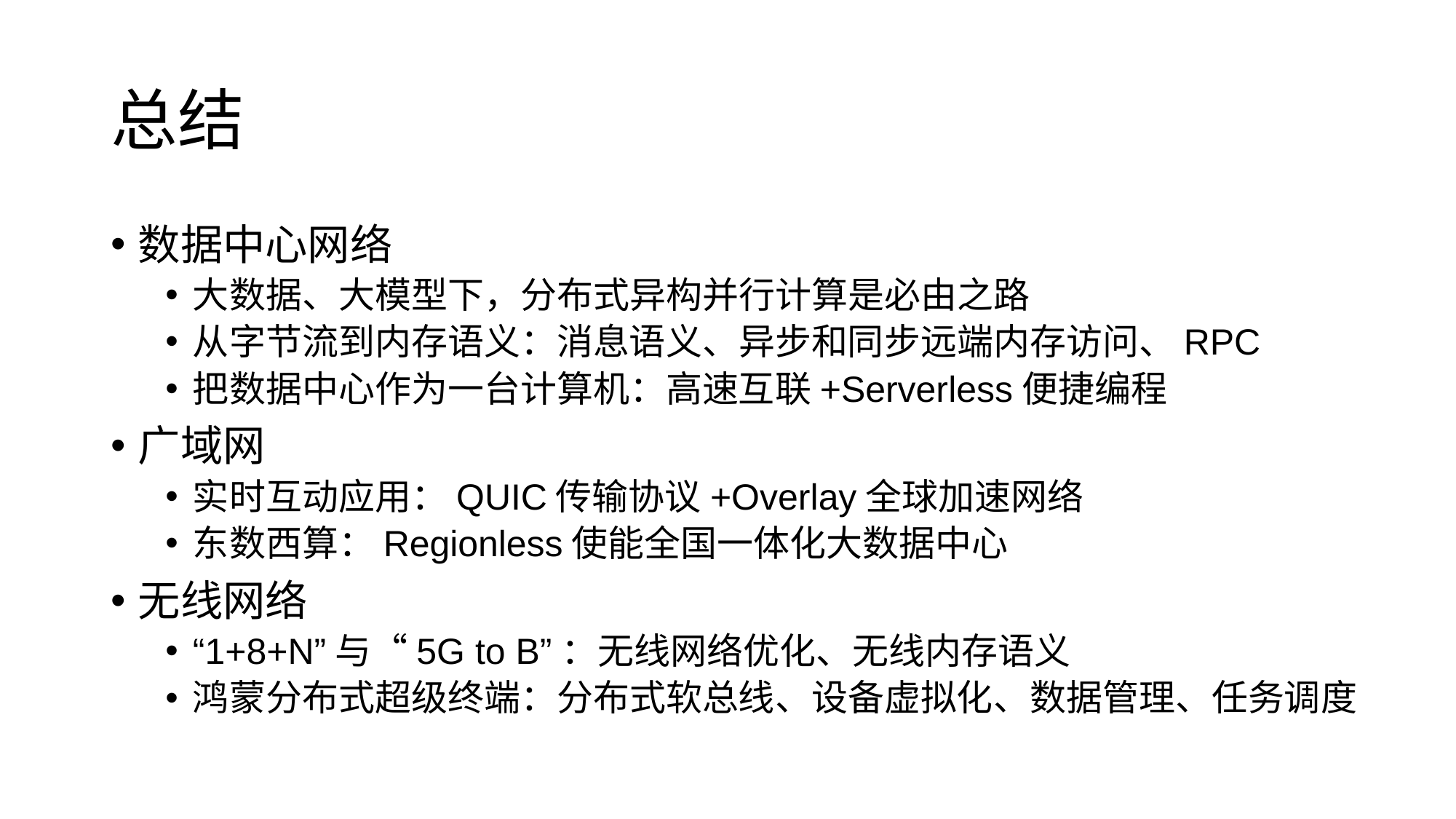

# 总结
数据中心网络
大数据、大模型下，分布式异构并行计算是必由之路
从字节流到内存语义：消息语义、异步和同步远端内存访问、RPC
把数据中心作为一台计算机：高速互联+Serverless便捷编程
广域网
实时互动应用：QUIC传输协议+Overlay全球加速网络
东数西算：Regionless使能全国一体化大数据中心
无线网络
“1+8+N”与“5G to B”：无线网络优化、无线内存语义
鸿蒙分布式超级终端：分布式软总线、设备虚拟化、数据管理、任务调度